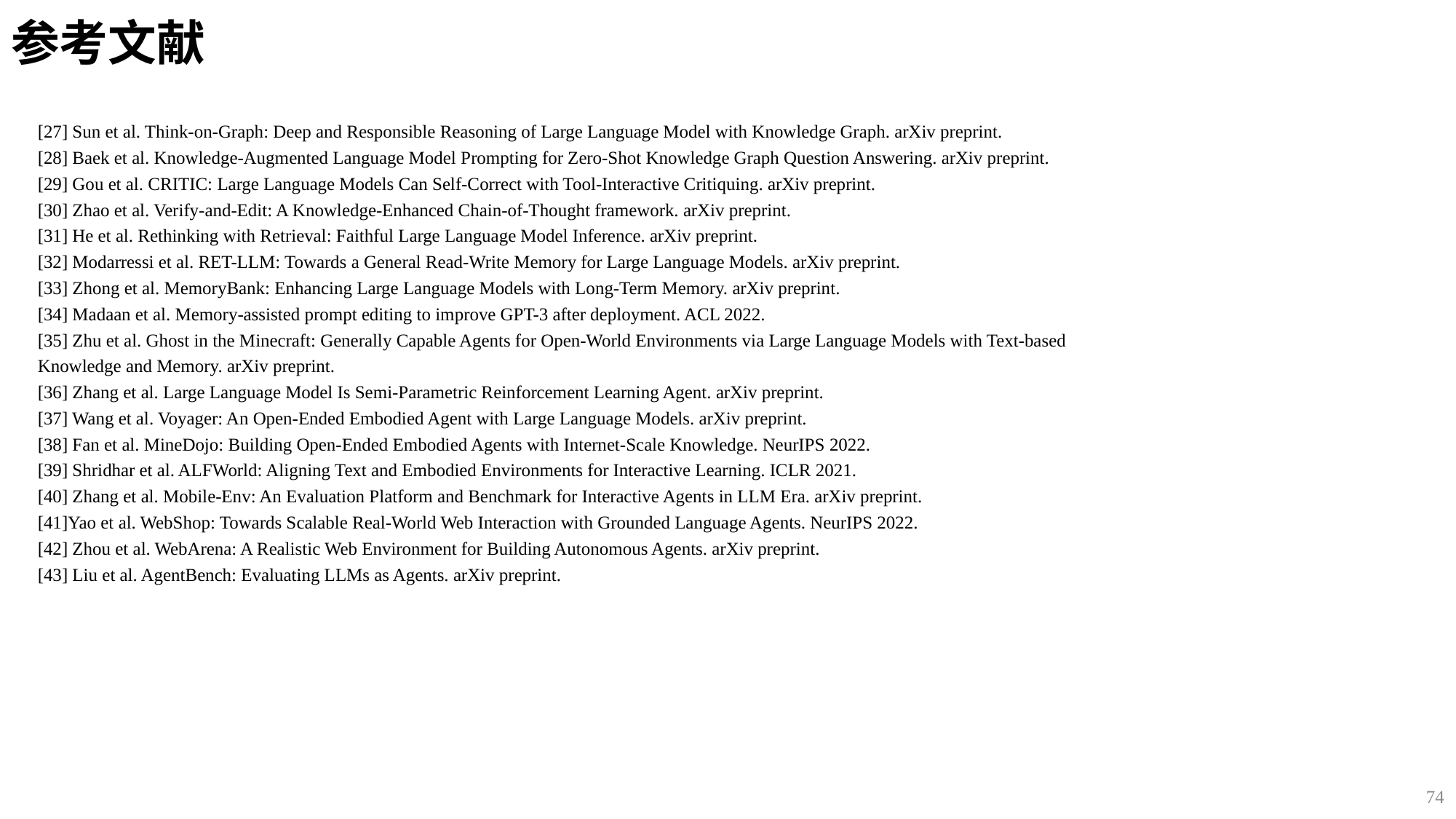

# 参考文献
[27] Sun et al. Think-on-Graph: Deep and Responsible Reasoning of Large Language Model with Knowledge Graph. arXiv preprint.
[28] Baek et al. Knowledge-Augmented Language Model Prompting for Zero-Shot Knowledge Graph Question Answering. arXiv preprint.
[29] Gou et al. CRITIC: Large Language Models Can Self-Correct with Tool-Interactive Critiquing. arXiv preprint.
[30] Zhao et al. Verify-and-Edit: A Knowledge-Enhanced Chain-of-Thought framework. arXiv preprint.
[31] He et al. Rethinking with Retrieval: Faithful Large Language Model Inference. arXiv preprint.
[32] Modarressi et al. RET-LLM: Towards a General Read-Write Memory for Large Language Models. arXiv preprint.
[33] Zhong et al. MemoryBank: Enhancing Large Language Models with Long-Term Memory. arXiv preprint.
[34] Madaan et al. Memory-assisted prompt editing to improve GPT-3 after deployment. ACL 2022.
[35] Zhu et al. Ghost in the Minecraft: Generally Capable Agents for Open-World Environments via Large Language Models with Text-based
Knowledge and Memory. arXiv preprint.
[36] Zhang et al. Large Language Model Is Semi-Parametric Reinforcement Learning Agent. arXiv preprint.
[37] Wang et al. Voyager: An Open-Ended Embodied Agent with Large Language Models. arXiv preprint.
[38] Fan et al. MineDojo: Building Open-Ended Embodied Agents with Internet-Scale Knowledge. NeurIPS 2022.
[39] Shridhar et al. ALFWorld: Aligning Text and Embodied Environments for Interactive Learning. ICLR 2021.
[40] Zhang et al. Mobile-Env: An Evaluation Platform and Benchmark for Interactive Agents in LLM Era. arXiv preprint.
[41]Yao et al. WebShop: Towards Scalable Real-World Web Interaction with Grounded Language Agents. NeurIPS 2022.
[42] Zhou et al. WebArena: A Realistic Web Environment for Building Autonomous Agents. arXiv preprint.
[43] Liu et al. AgentBench: Evaluating LLMs as Agents. arXiv preprint.

74